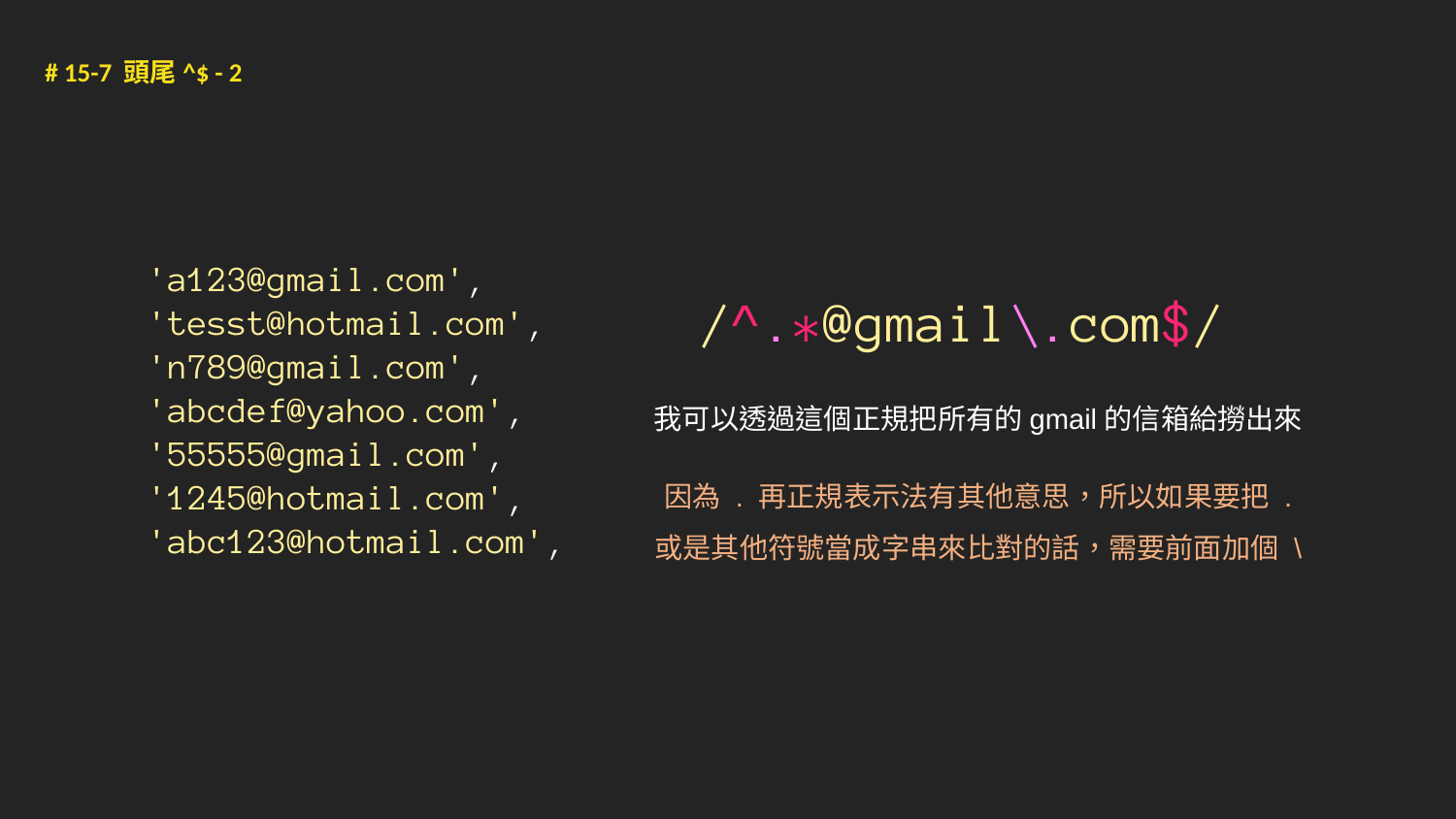

# 15-7 頭尾^$ - 2
'a123@gmail.com',
'tesst@hotmail.com',
'n789@gmail.com',
'abcdef@yahoo.com',
'55555@gmail.com',
'1245@hotmail.com',
'abc123@hotmail.com',
/^.*@gmail\.com$/
我可以透過這個正規把所有的gmail的信箱給撈出來
因為 . 再正規表示法有其他意思，所以如果要把 . 或是其他符號當成字串來比對的話，需要前面加個 \